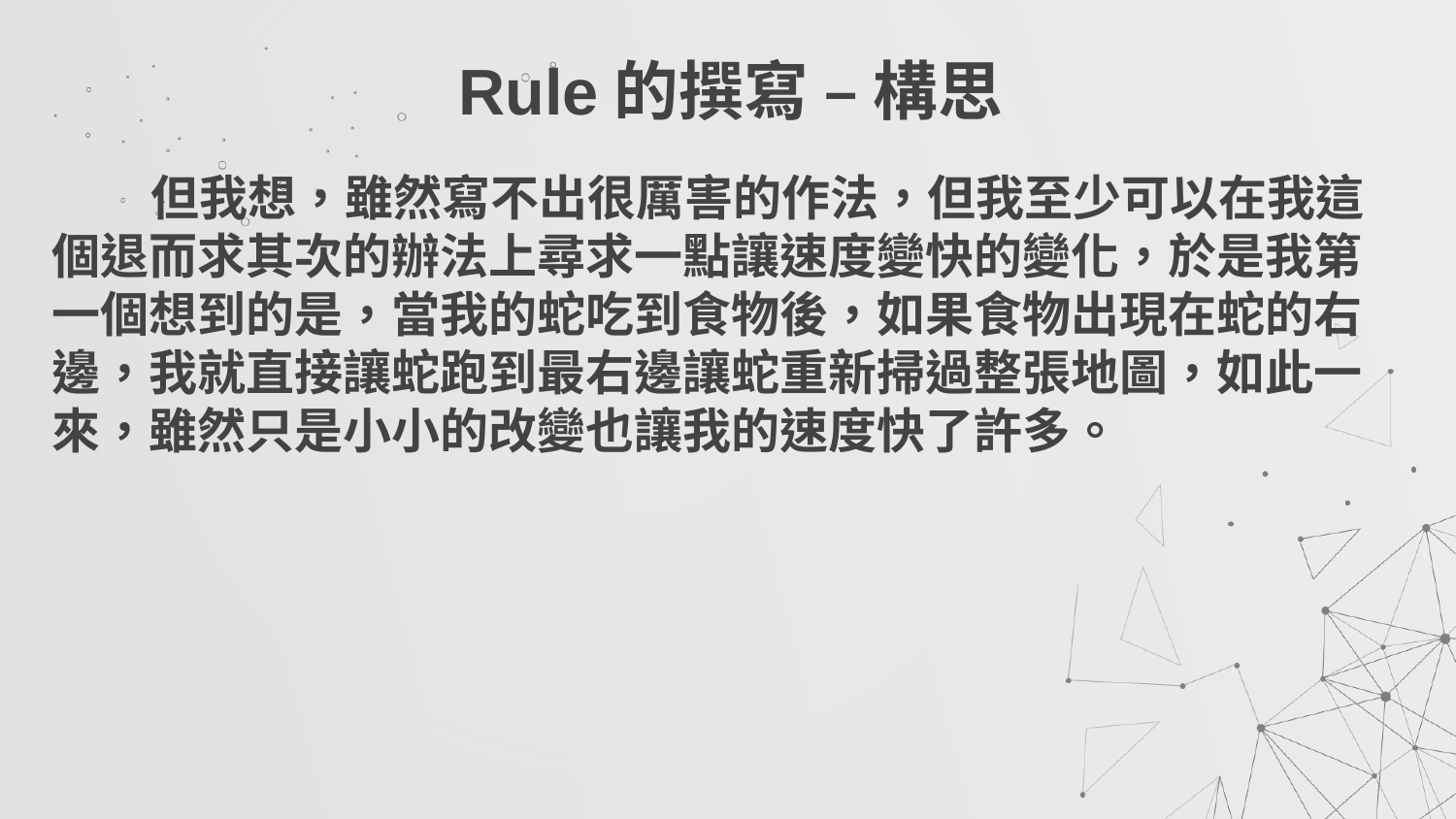

Rule的撰寫 – 構思
# 但我想，雖然寫不出很厲害的作法，但我至少可以在我這個退而求其次的辦法上尋求一點讓速度變快的變化，於是我第一個想到的是，當我的蛇吃到食物後，如果食物出現在蛇的右邊，我就直接讓蛇跑到最右邊讓蛇重新掃過整張地圖，如此一來，雖然只是小小的改變也讓我的速度快了許多。